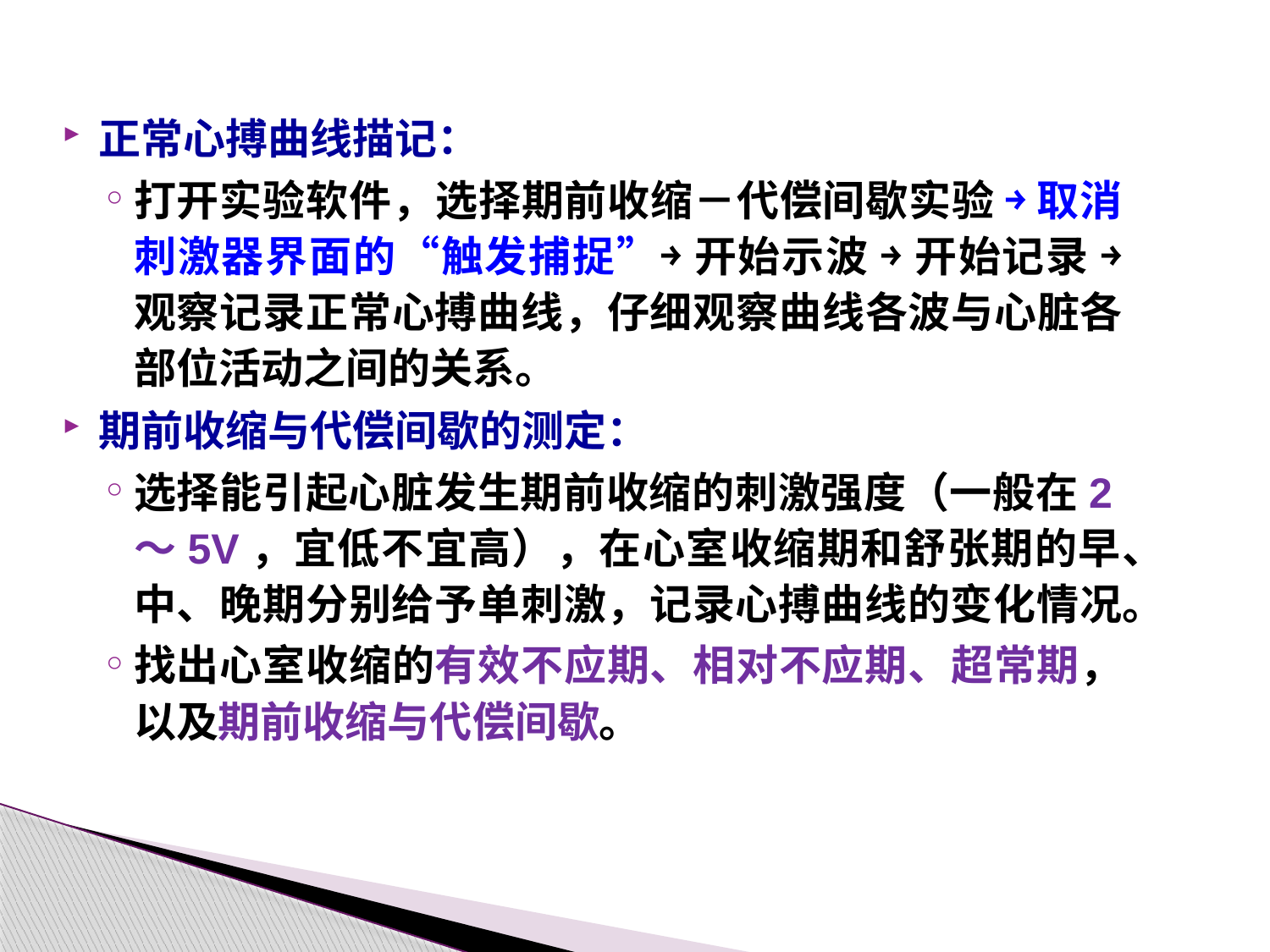

正常心搏曲线描记：
打开实验软件，选择期前收缩－代偿间歇实验 ￫ 取消刺激器界面的“触发捕捉”￫ 开始示波 ￫ 开始记录 ￫ 观察记录正常心搏曲线，仔细观察曲线各波与心脏各部位活动之间的关系。
期前收缩与代偿间歇的测定：
选择能引起心脏发生期前收缩的刺激强度（一般在2～5V，宜低不宜高），在心室收缩期和舒张期的早、中、晚期分别给予单刺激，记录心搏曲线的变化情况。
找出心室收缩的有效不应期、相对不应期、超常期，以及期前收缩与代偿间歇。